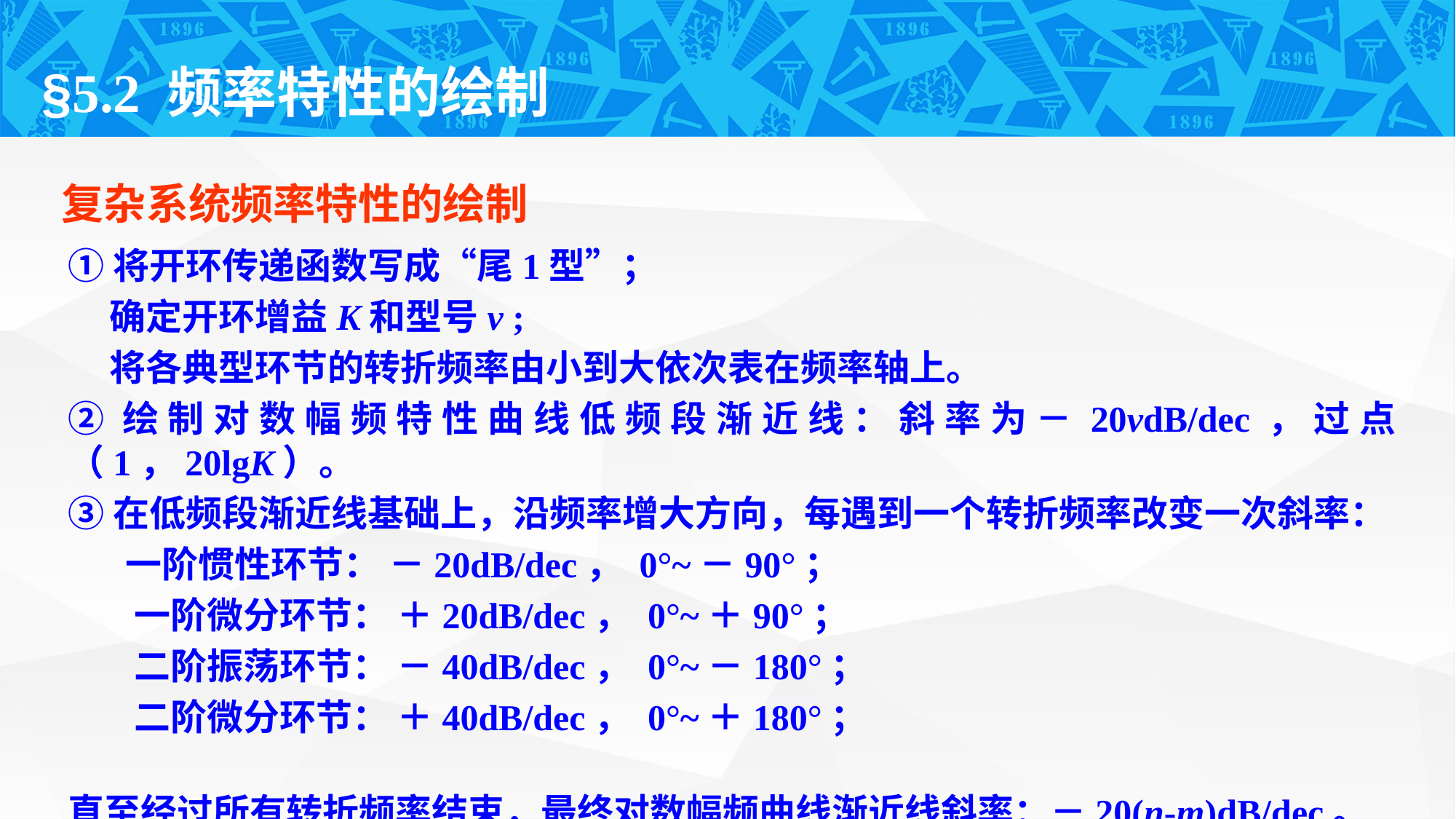

§5.2 频率特性的绘制
复杂系统频率特性的绘制
①将开环传递函数写成“尾1型”；
    确定开环增益K和型号v ;
    将各典型环节的转折频率由小到大依次表在频率轴上。
②绘制对数幅频特性曲线低频段渐近线：斜率为－20vdB/dec，过点（1，20lgK）。
③在低频段渐近线基础上，沿频率增大方向，每遇到一个转折频率改变一次斜率：
      一阶惯性环节： －20dB/dec， 0°~－90°；
       一阶微分环节： ＋20dB/dec， 0°~＋90°；
       二阶振荡环节： －40dB/dec， 0°~－180°；
       二阶微分环节： ＋40dB/dec， 0°~＋180°；
    直至经过所有转折频率结束，最终对数幅频曲线渐近线斜率：－20(n-m)dB/dec。